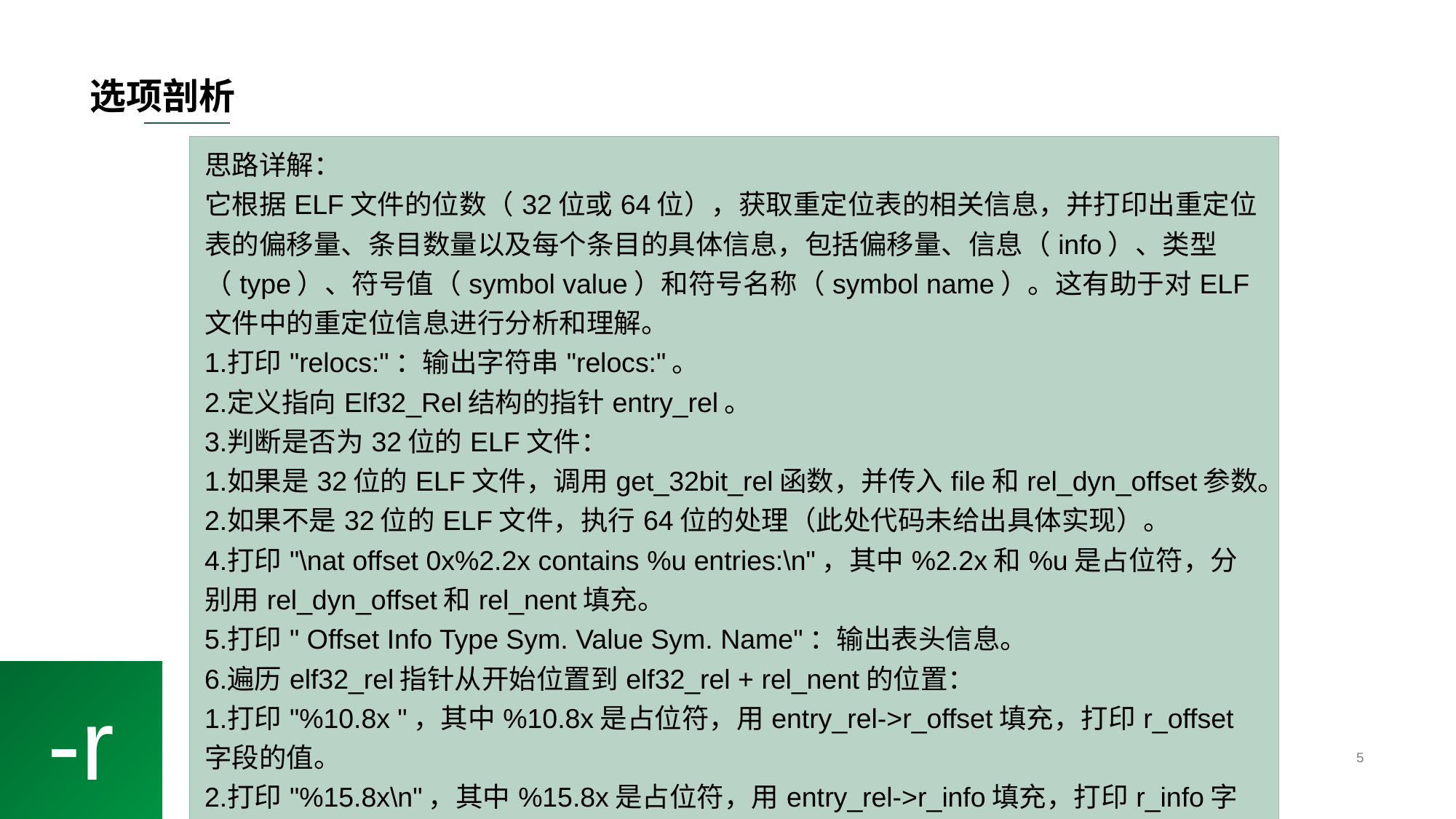

# 选项剖析
| 思路详解： 它根据ELF文件的位数（32位或64位），获取重定位表的相关信息，并打印出重定位表的偏移量、条目数量以及每个条目的具体信息，包括偏移量、信息（info）、类型（type）、符号值（symbol value）和符号名称（symbol name）。这有助于对ELF文件中的重定位信息进行分析和理解。 打印"relocs:"：输出字符串"relocs:"。 定义指向Elf32\_Rel结构的指针entry\_rel。 判断是否为32位的ELF文件： 如果是32位的ELF文件，调用get\_32bit\_rel函数，并传入file和rel\_dyn\_offset参数。 如果不是32位的ELF文件，执行64位的处理（此处代码未给出具体实现）。 打印"\nat offset 0x%2.2x contains %u entries:\n"，其中%2.2x和%u是占位符，分别用rel\_dyn\_offset和rel\_nent填充。 打印" Offset Info Type Sym. Value Sym. Name"：输出表头信息。 遍历elf32\_rel指针从开始位置到elf32\_rel + rel\_nent的位置： 打印"%10.8x "，其中%10.8x是占位符，用entry\_rel->r\_offset填充，打印r\_offset字段的值。 打印"%15.8x\n"，其中%15.8x是占位符，用entry\_rel->r\_info填充，打印r\_info字段的值。 |
| --- |
-r
5